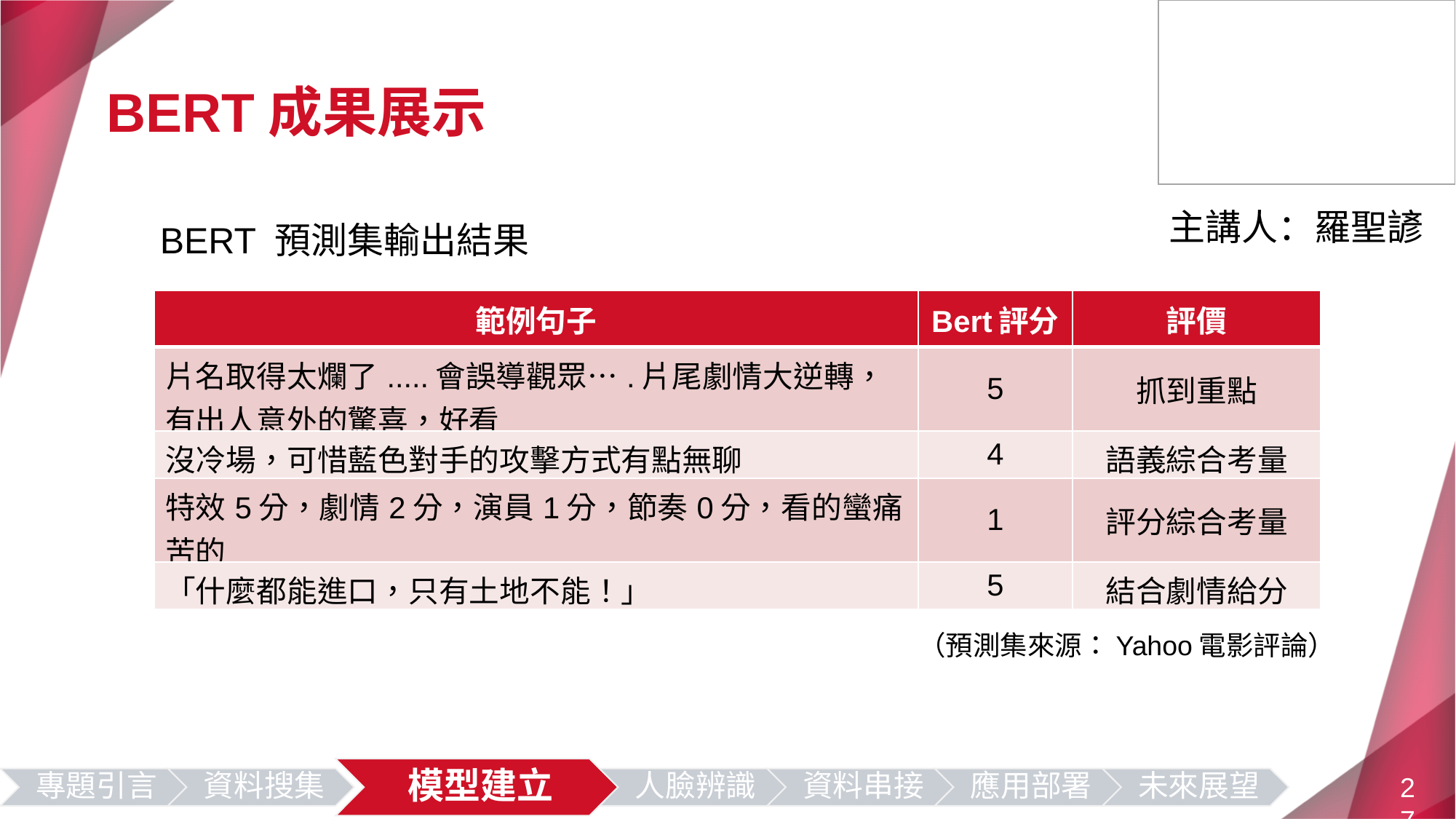

BERT成果展示
主講人：羅聖諺
BERT 預測集輸出結果
| 範例句子 | Bert 評分 | 評價 |
| --- | --- | --- |
| 片名取得太爛了.....會誤導觀眾….片尾劇情大逆轉， 有出人意外的驚喜，好看 | 5 | 抓到重點 |
| 沒冷場，可惜藍色對手的攻擊方式有點無聊 | 4 | 語義綜合考量 |
| 特效5分，劇情2分，演員1分，節奏0分，看的蠻痛苦的 | 1 | 評分綜合考量 |
| 「什麼都能進口，只有土地不能！」 | 5 | 結合劇情給分 |
（預測集來源：Yahoo電影評論）
專題引言
資料搜集
模型建立
人臉辨識
資料串接
應用部署
未來展望
27